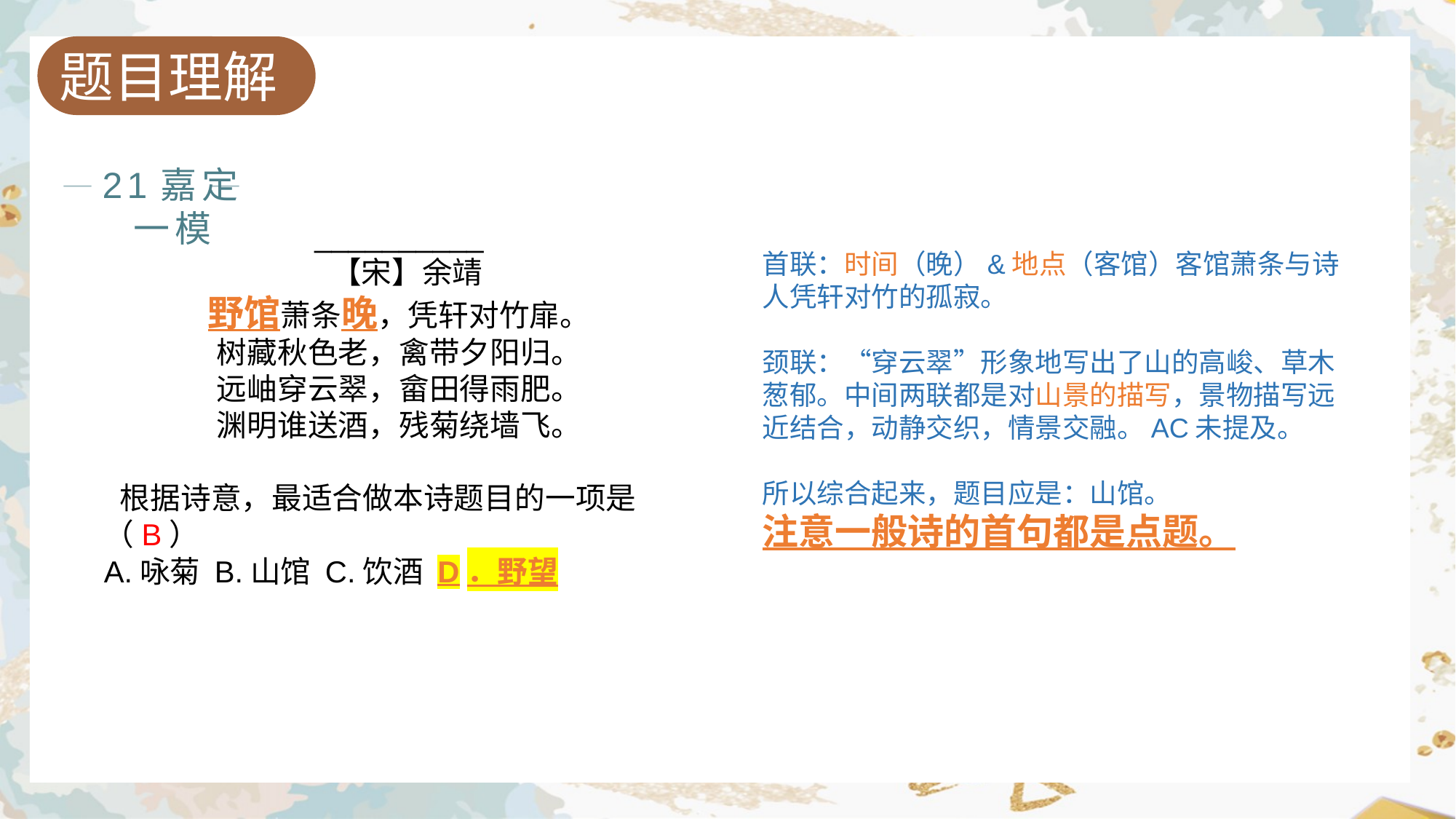

题目理解
21嘉定一模

__________
【宋】余靖
野馆萧条晚，凭轩对竹扉。
树藏秋色老，禽带夕阳归。
远岫穿云翠，畲田得雨肥。
渊明谁送酒，残菊绕墙飞。

根据诗意，最适合做本诗题目的一项是（B）
A.咏菊 B.山馆 C.饮酒 D．野望
首联：时间（晚）&地点（客馆）客馆萧条与诗人凭轩对竹的孤寂。

颈联：“穿云翠”形象地写出了山的高峻、草木葱郁。中间两联都是对山景的描写，景物描写远近结合，动静交织，情景交融。AC未提及。

所以综合起来，题目应是：山馆。
注意一般诗的首句都是点题。